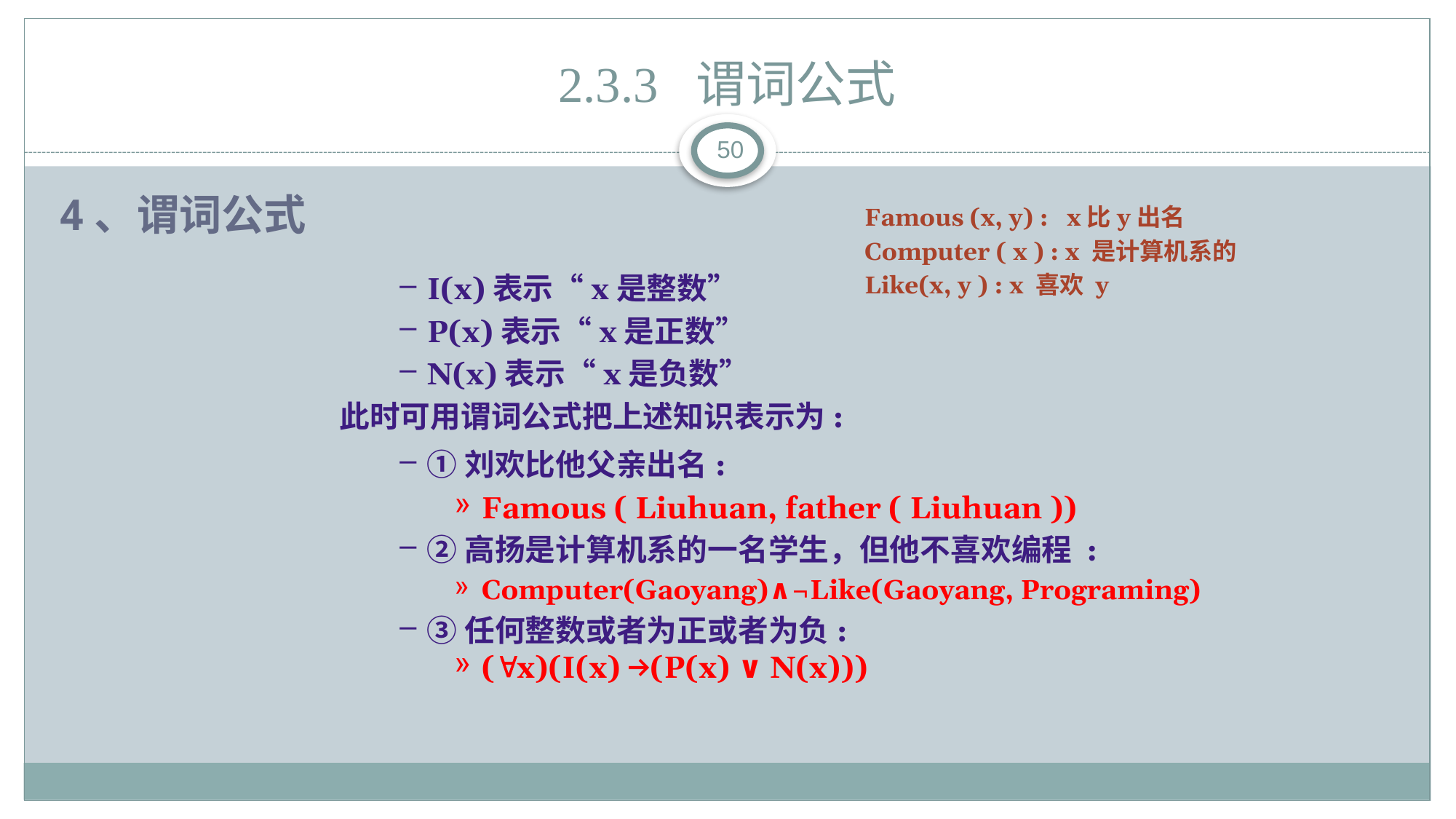

# 2.3.3  谓词公式
50
4、谓词公式

Famous (x, y) :   x比y出名
Computer ( x ) : x 是计算机系的
Like(x, y ) : x 喜欢 y
I(x)表示“x是整数”
P(x)表示“x是正数”
N(x)表示“x是负数”
      此时可用谓词公式把上述知识表示为:
①刘欢比他父亲出名:
Famous ( Liuhuan, father ( Liuhuan ))
②高扬是计算机系的一名学生，但他不喜欢编程 :
Computer(Gaoyang)∧¬Like(Gaoyang, Programing)
③任何整数或者为正或者为负:
(∀x)(I(x) →(P(x) ∨ N(x)))